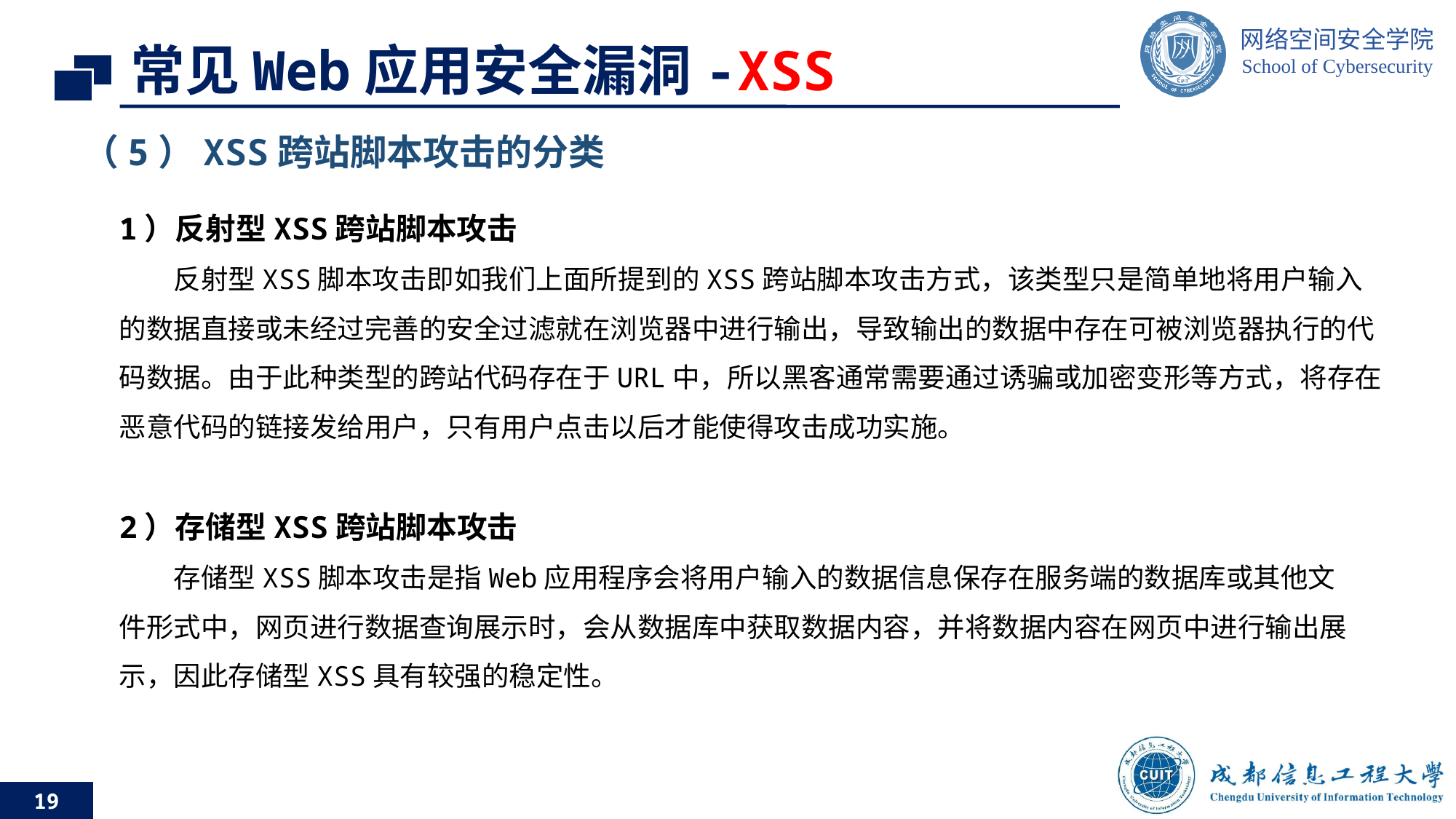

# 常见Web应用安全漏洞-XSS
（5）XSS跨站脚本攻击的分类
1）反射型XSS跨站脚本攻击
反射型XSS脚本攻击即如我们上面所提到的XSS跨站脚本攻击方式，该类型只是简单地将用户输入的数据直接或未经过完善的安全过滤就在浏览器中进行输出，导致输出的数据中存在可被浏览器执行的代码数据。由于此种类型的跨站代码存在于URL中，所以黑客通常需要通过诱骗或加密变形等方式，将存在恶意代码的链接发给用户，只有用户点击以后才能使得攻击成功实施。

2）存储型XSS跨站脚本攻击
存储型XSS脚本攻击是指Web应用程序会将用户输入的数据信息保存在服务端的数据库或其他文件形式中，网页进行数据查询展示时，会从数据库中获取数据内容，并将数据内容在网页中进行输出展示，因此存储型XSS具有较强的稳定性。

19